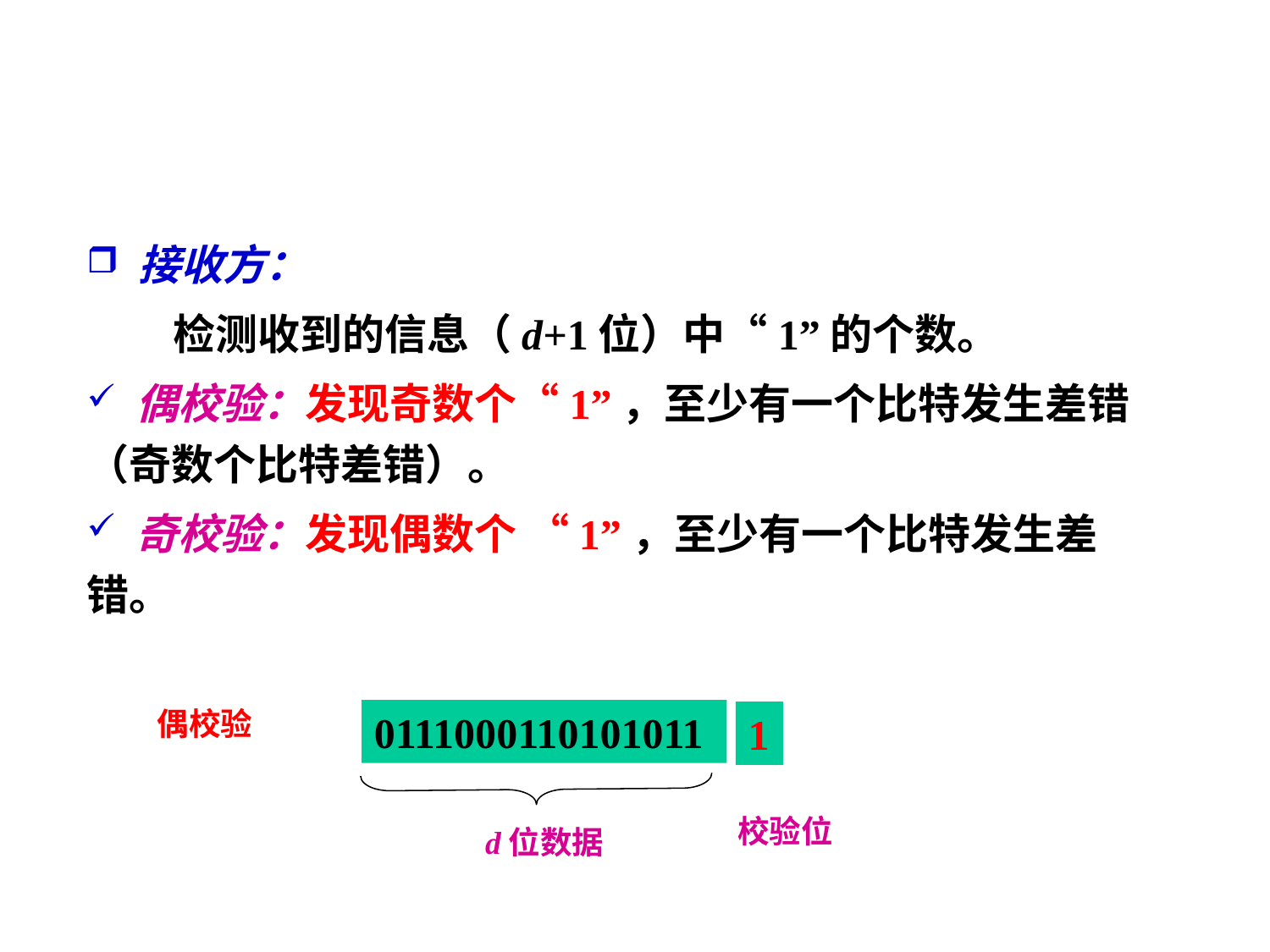

#
 接收方：
        检测收到的信息（d+1位）中“1”的个数。
 偶校验：发现奇数个“1”，至少有一个比特发生差错（奇数个比特差错）。
 奇校验：发现偶数个 “1”，至少有一个比特发生差错。

偶校验
0111000110101011
1
校验位
d位数据
23